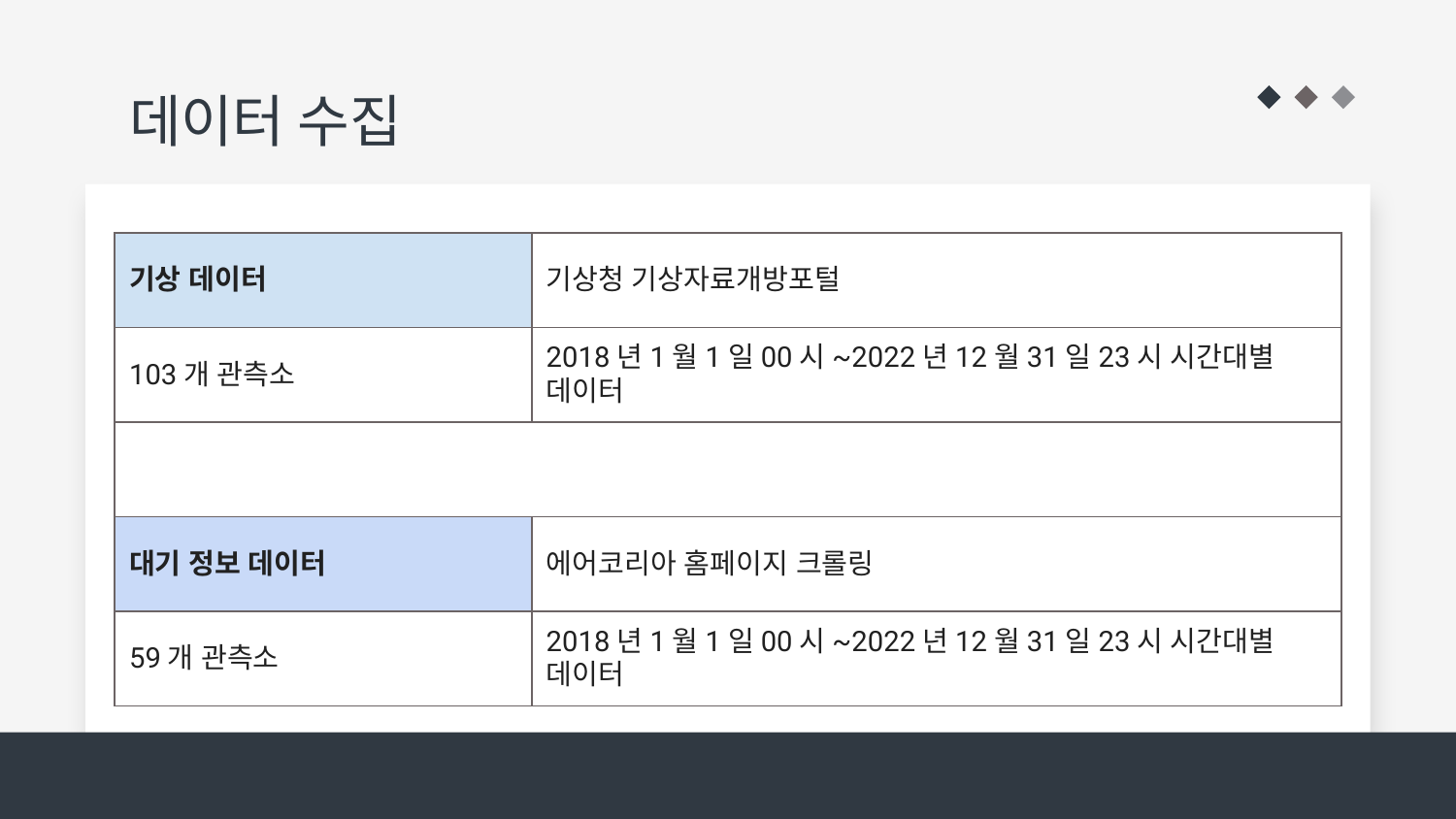

# 데이터 수집

| 기상 데이터 | 기상청 기상자료개방포털 |
| --- | --- |
| 103개 관측소 | 2018년1월1일00시~2022년12월31일23시 시간대별 데이터 |
|  |  |
| 대기 정보 데이터 | 에어코리아 홈페이지 크롤링 |
| 59개 관측소 | 2018년1월1일00시~2022년12월31일23시 시간대별 데이터 |